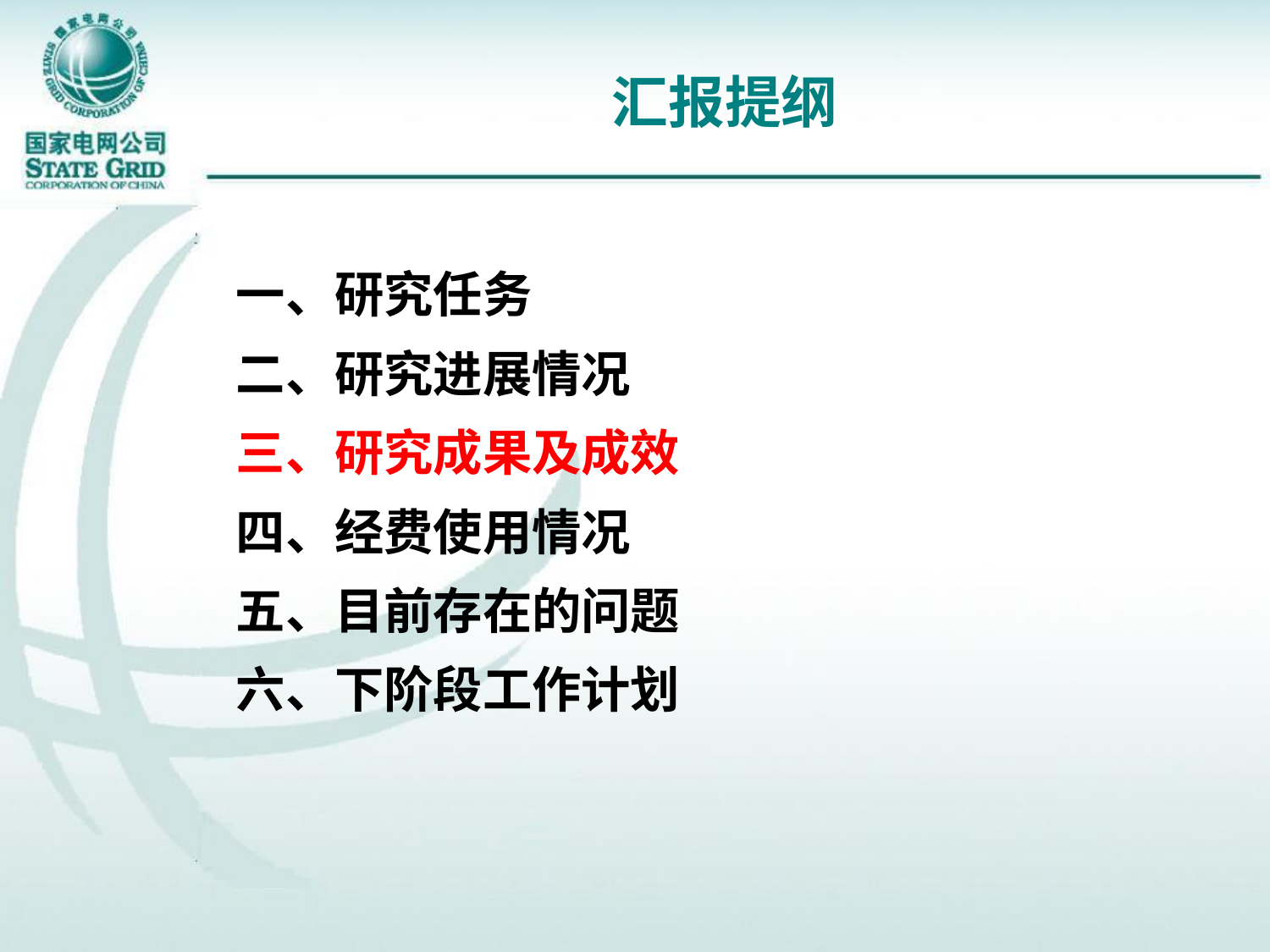

# 汇报提纲
一、研究任务
二、研究进展情况
三、研究成果及成效
四、经费使用情况
五、目前存在的问题
六、下阶段工作计划